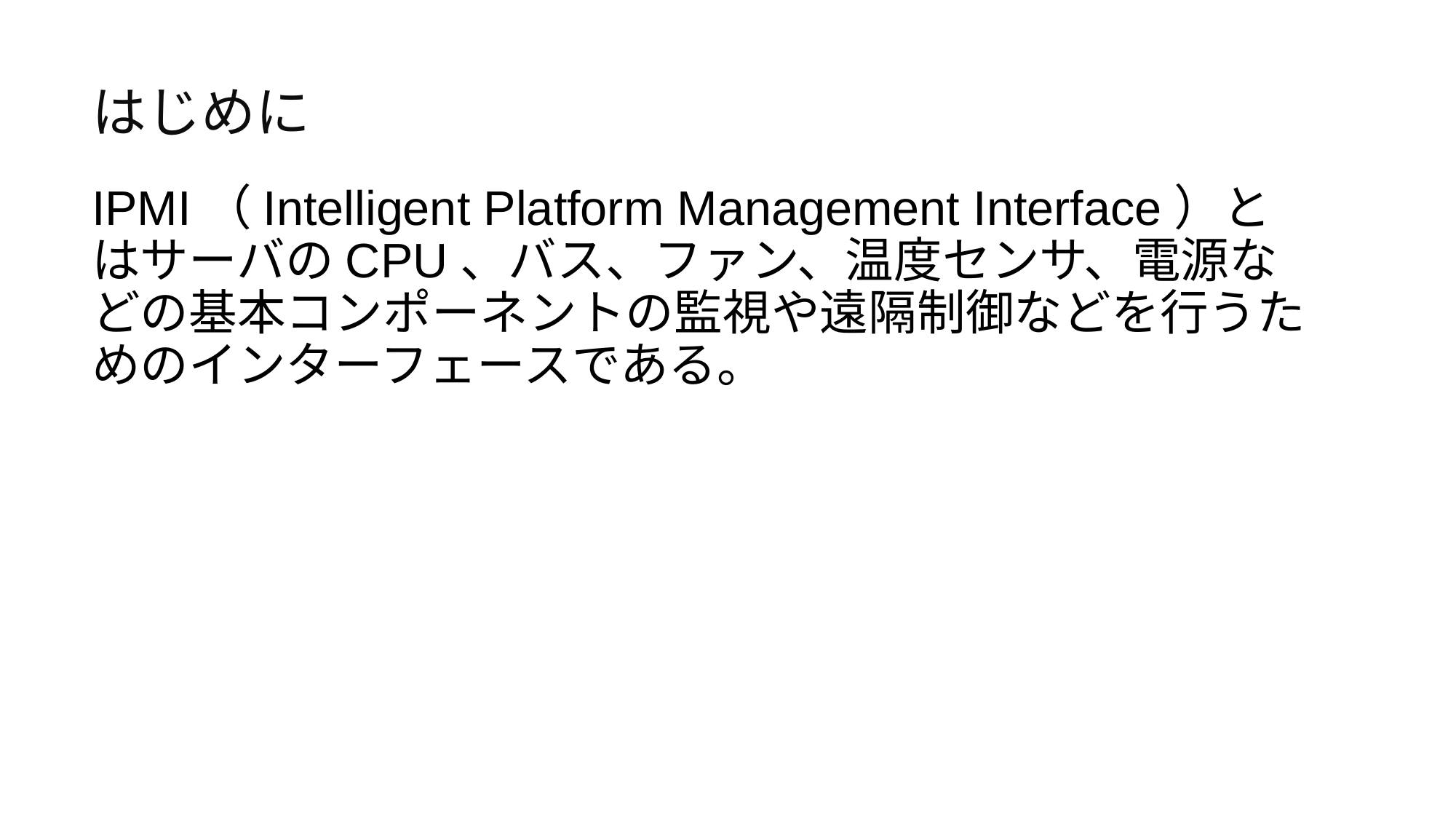

# はじめに
IPMI（Intelligent Platform Management Interface）とはサーバのCPU、バス、ファン、温度センサ、電源などの基本コンポーネントの監視や遠隔制御などを行うためのインターフェースである。